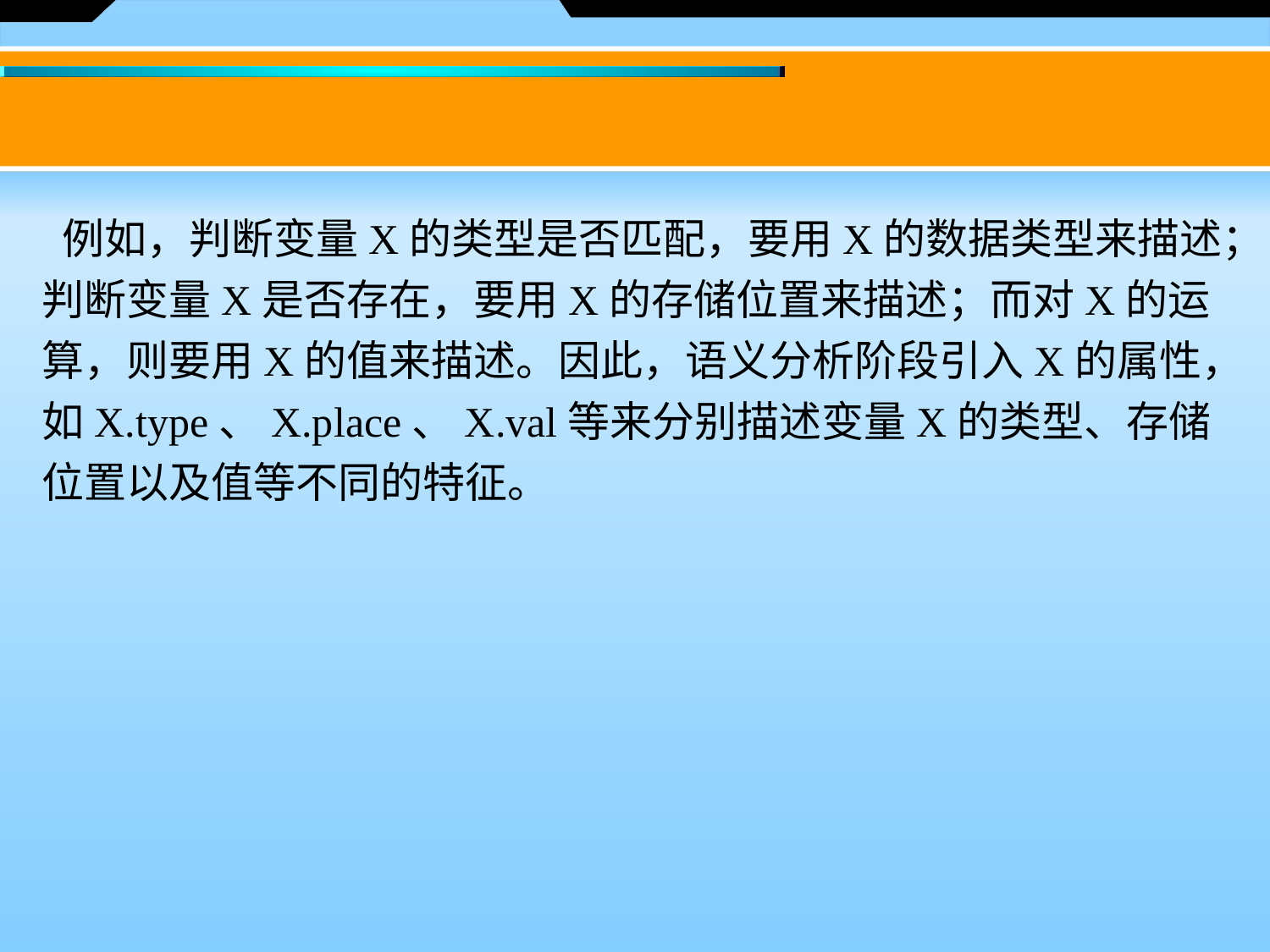

例如，判断变量X的类型是否匹配，要用X的数据类型来描述；判断变量X是否存在，要用X的存储位置来描述；而对X的运算，则要用X的值来描述。因此，语义分析阶段引入X的属性，如X.type、X.place、X.val等来分别描述变量X的类型、存储位置以及值等不同的特征。